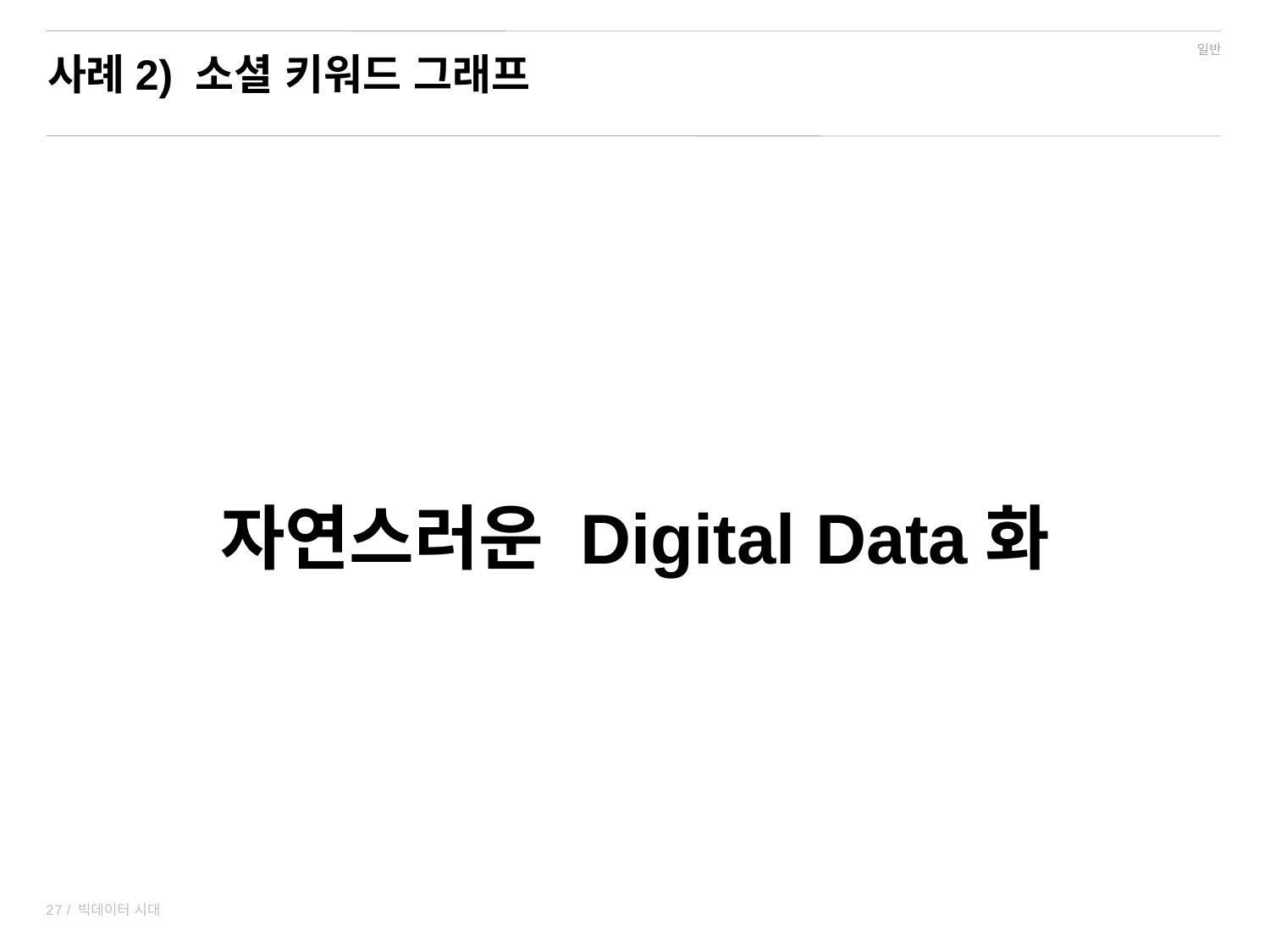

# 사례2) 소셜 키워드 그래프

자연스러운 Digital Data화